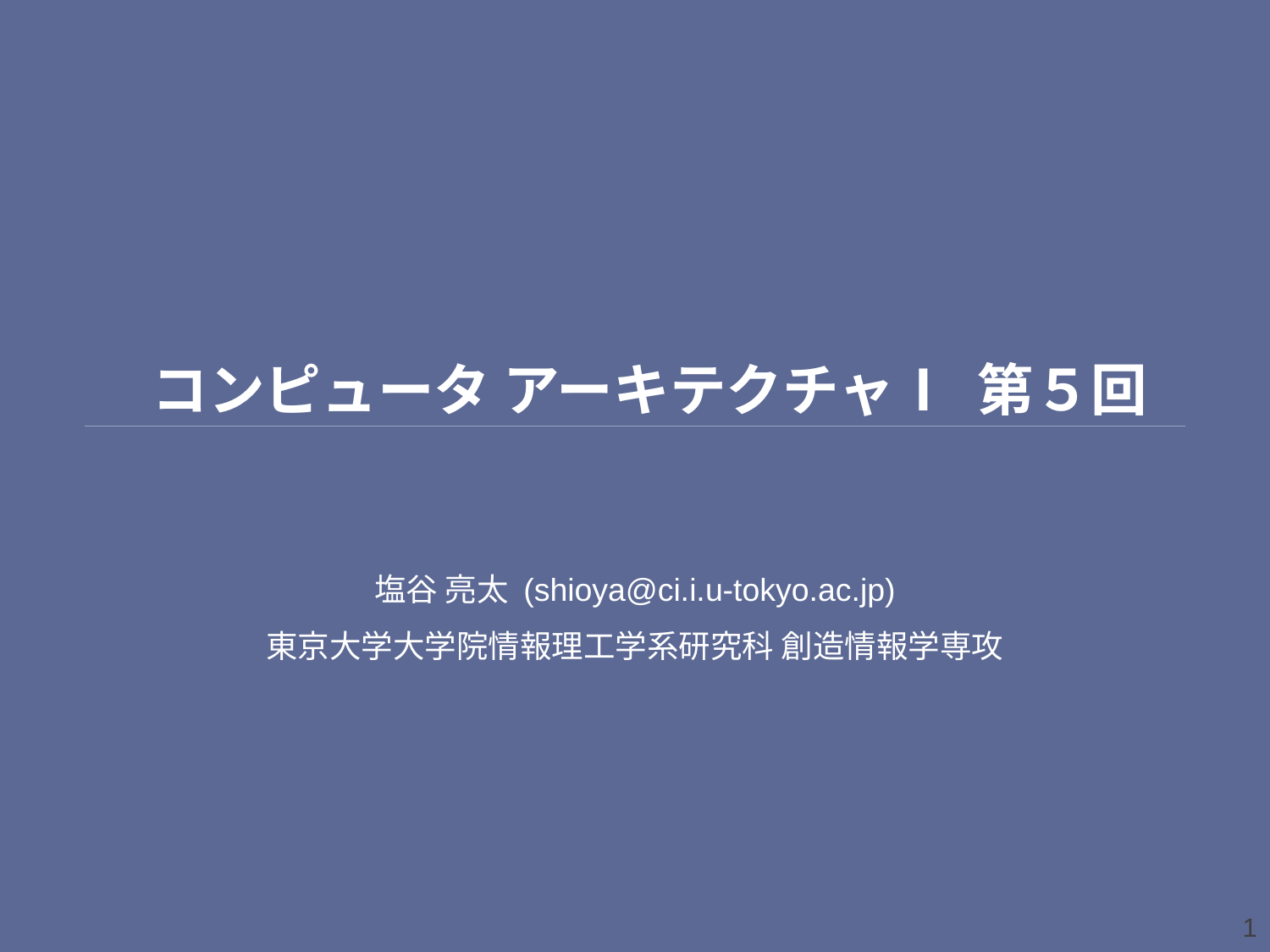

コンピュータ アーキテクチャⅠ  第５回
# 塩谷 亮太 (shioya@ci.i.u-tokyo.ac.jp) 東京大学大学院情報理工学系研究科 創造情報学専攻
1